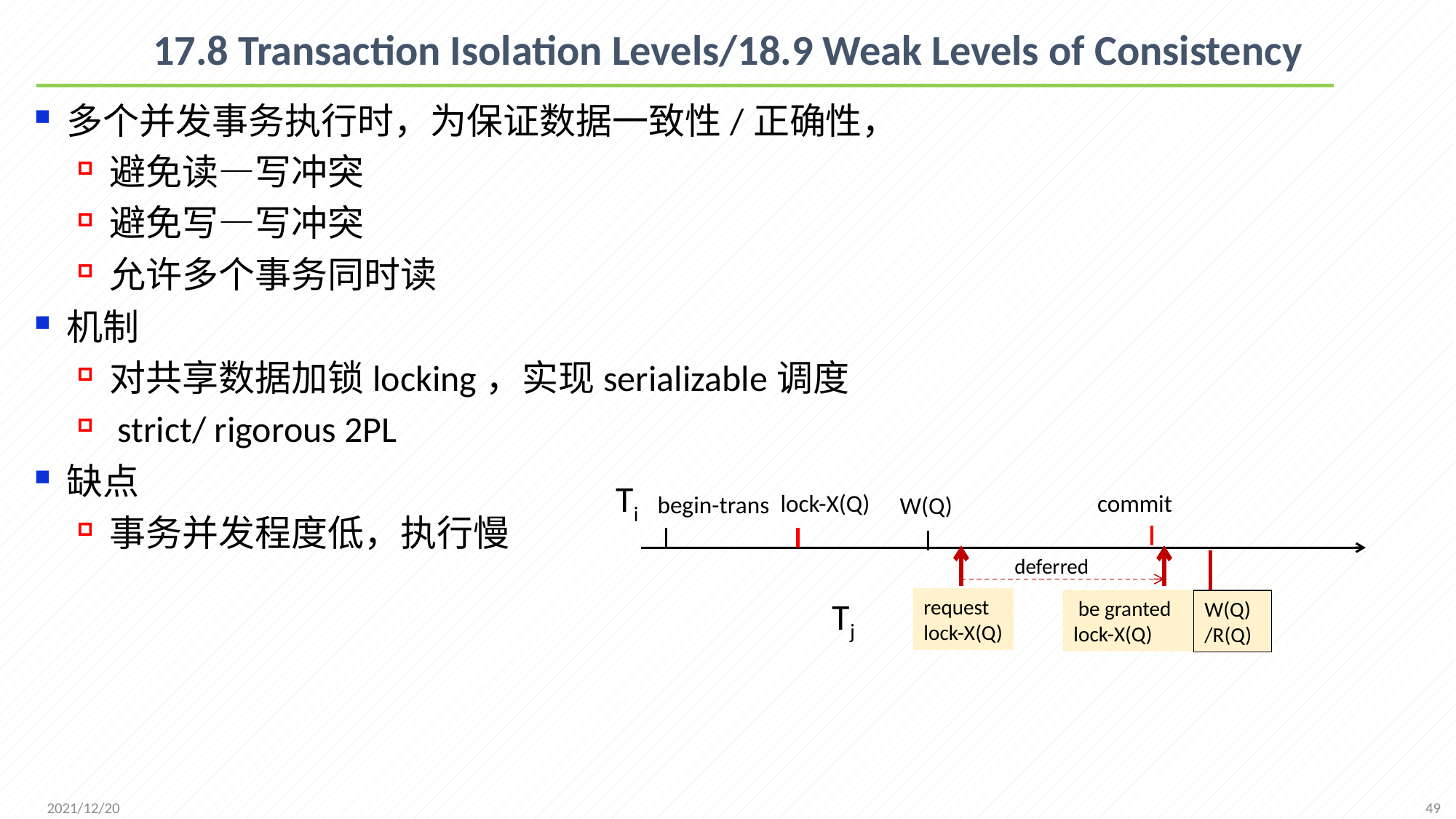

# 17.8 Transaction Isolation Levels/18.9 Weak Levels of Consistency
多个并发事务执行时，为保证数据一致性/正确性，
避免读—写冲突
避免写—写冲突
允许多个事务同时读
机制
对共享数据加锁locking，实现serializable调度
 strict/ rigorous 2PL
缺点
事务并发程度低，执行慢
Ti
lock-X(Q)
commit
begin-trans
W(Q)
deferred
Tj
request
lock-X(Q)
 be granted
lock-X(Q)
W(Q)
/R(Q)
49
2021/12/20